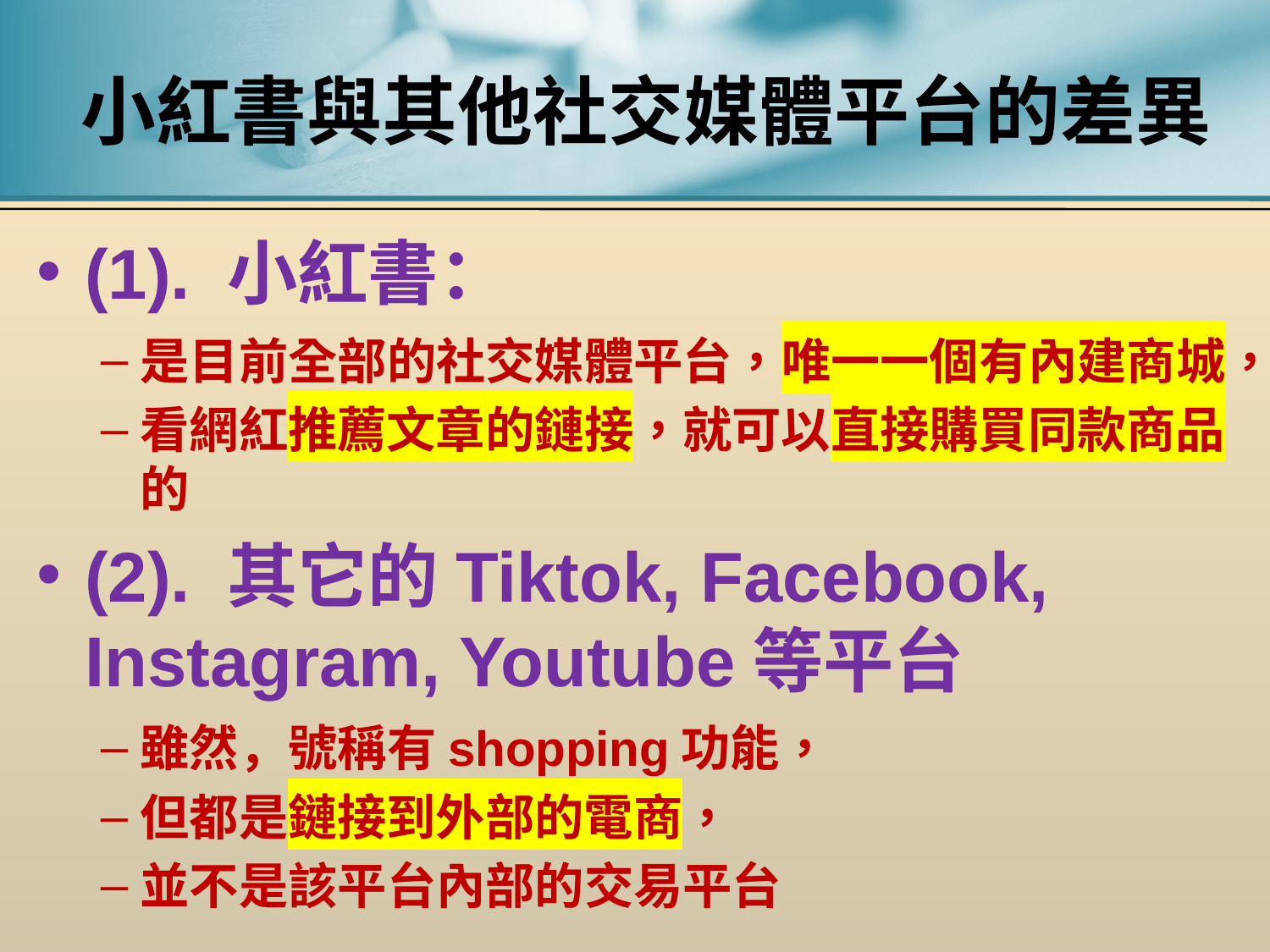

# 小紅書與其他社交媒體平台的差異
(1). 小紅書：
是目前全部的社交媒體平台，唯一一個有內建商城，
看網紅推薦文章的鏈接，就可以直接購買同款商品的
(2). 其它的Tiktok, Facebook, Instagram, Youtube等平台
雖然，號稱有shopping功能，
但都是鏈接到外部的電商，
並不是該平台內部的交易平台